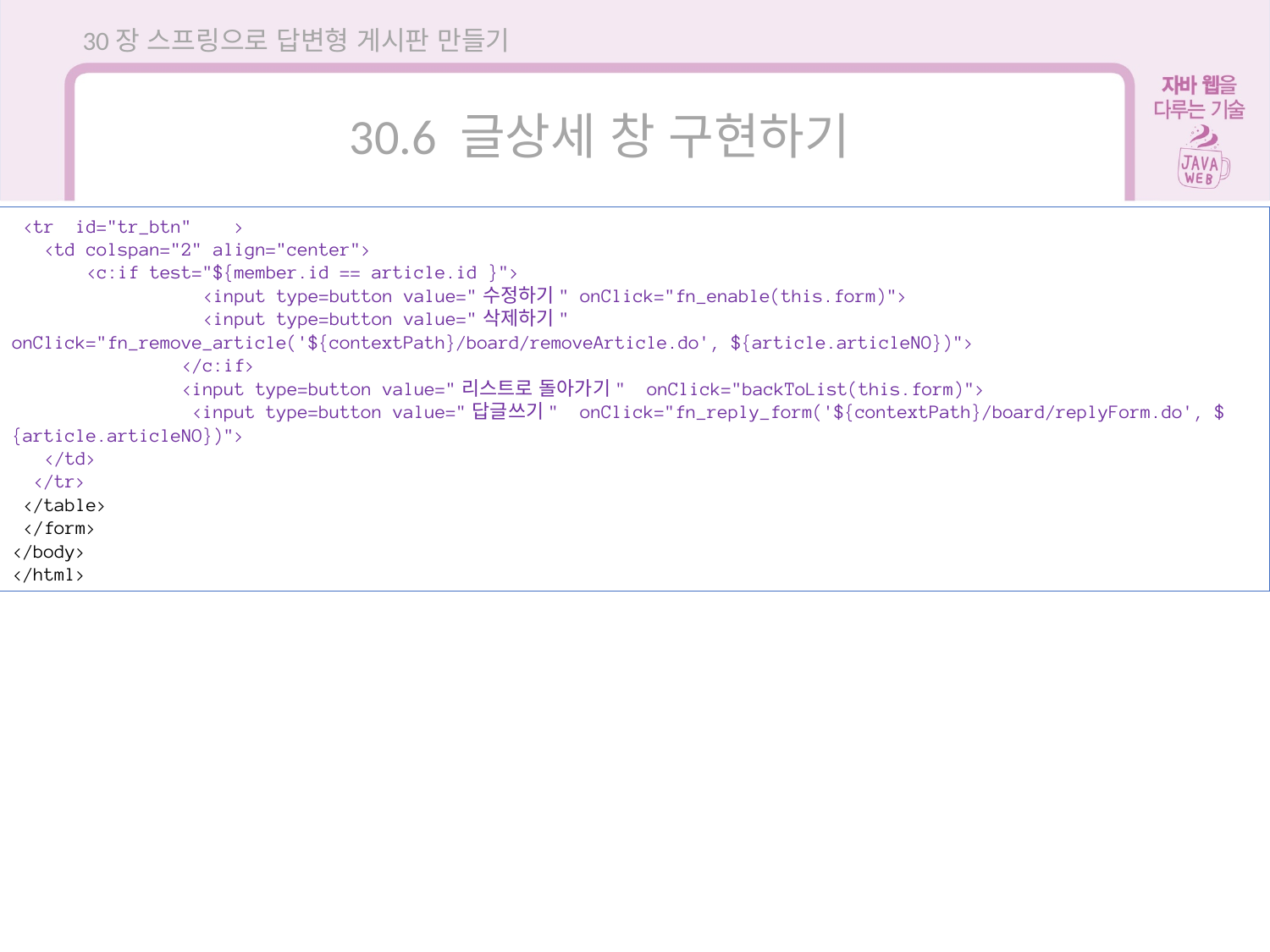

30장 스프링으로 답변형 게시판 만들기
30.6 글상세 창 구현하기
 <tr  id="tr_btn"    >
   <td colspan="2" align="center">
       <c:if test="${member.id == article.id }">
	      <input type=button value="수정하기" onClick="fn_enable(this.form)">
	      <input type=button value="삭제하기" onClick="fn_remove_article('${contextPath}/board/removeArticle.do', ${article.articleNO})">
	    </c:if>
	    <input type=button value="리스트로 돌아가기"  onClick="backToList(this.form)">
	     <input type=button value="답글쓰기"  onClick="fn_reply_form('${contextPath}/board/replyForm.do', ${article.articleNO})">
   </td>
  </tr>
 </table>
 </form>
</body>
</html>